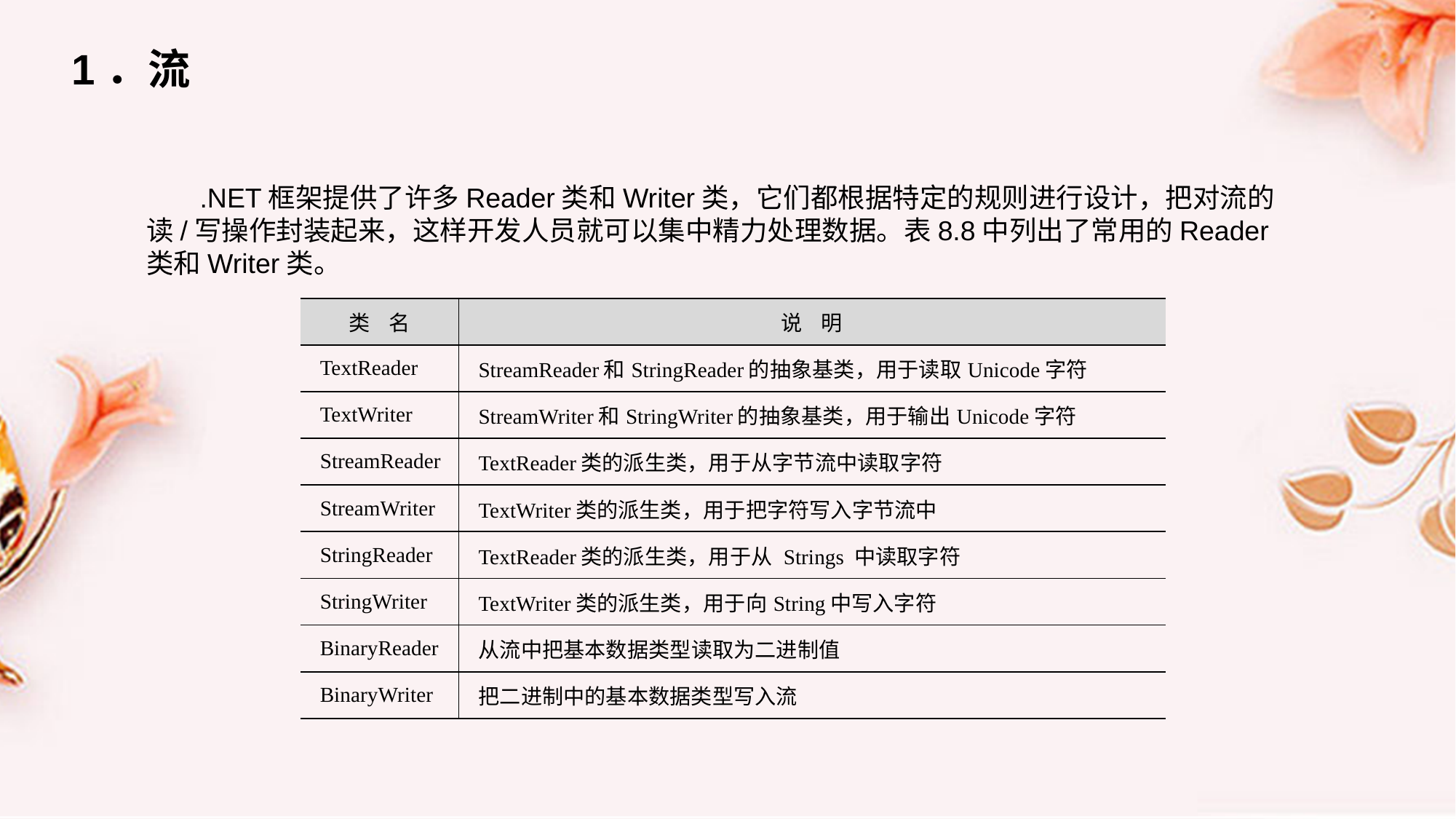

1．流
.NET框架提供了许多Reader类和Writer类，它们都根据特定的规则进行设计，把对流的读/写操作封装起来，这样开发人员就可以集中精力处理数据。表8.8中列出了常用的Reader类和Writer类。

| 类 名 | 说 明 |
| --- | --- |
| TextReader | StreamReader和StringReader的抽象基类，用于读取Unicode字符 |
| TextWriter | StreamWriter和StringWriter的抽象基类，用于输出Unicode字符 |
| StreamReader | TextReader类的派生类，用于从字节流中读取字符 |
| StreamWriter | TextWriter类的派生类，用于把字符写入字节流中 |
| StringReader | TextReader类的派生类，用于从 Strings 中读取字符 |
| StringWriter | TextWriter类的派生类，用于向String中写入字符 |
| BinaryReader | 从流中把基本数据类型读取为二进制值 |
| BinaryWriter | 把二进制中的基本数据类型写入流 |